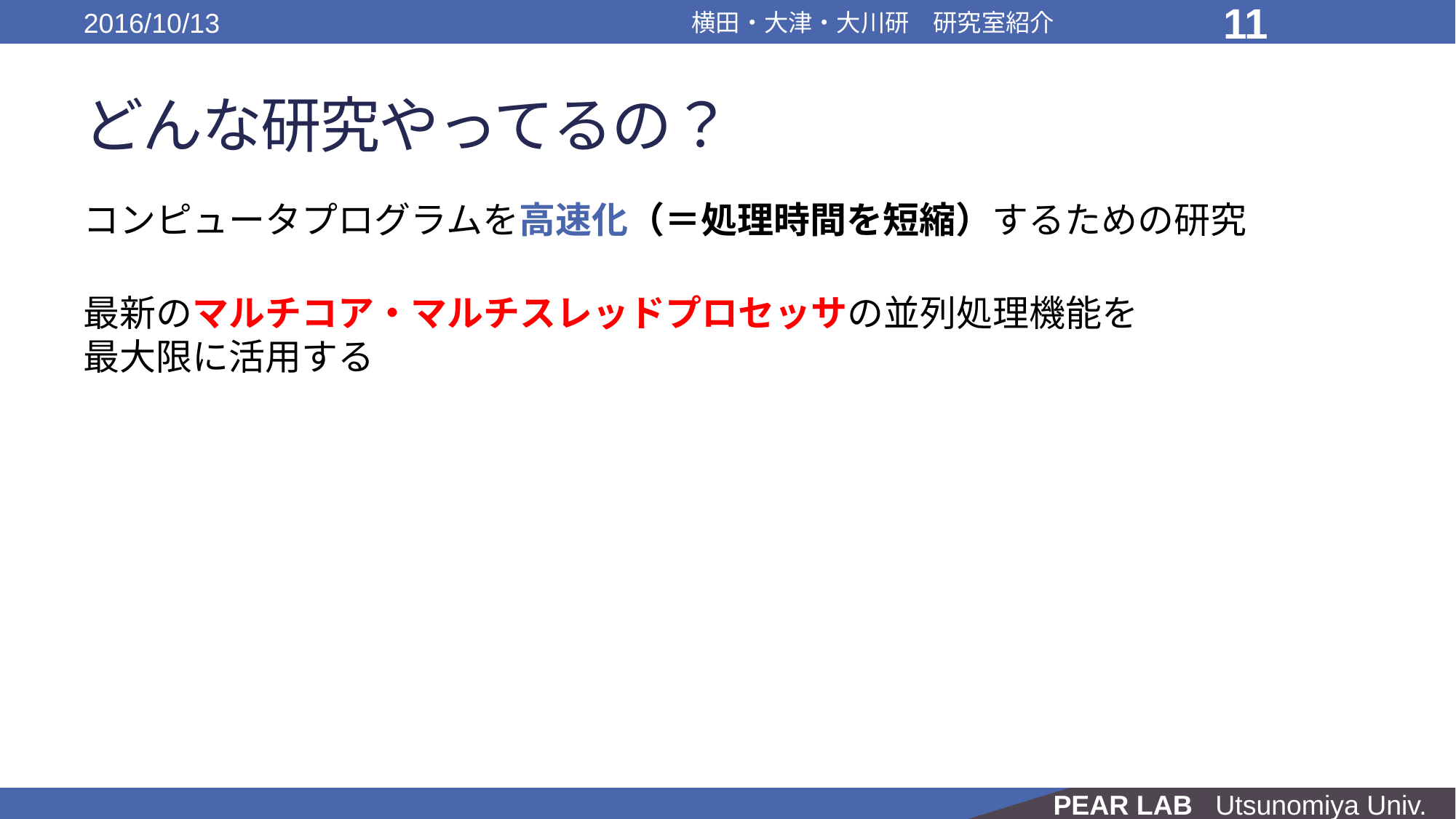

2016/10/13
横田・大津・大川研　研究室紹介
11
# どんな研究やってるの？
コンピュータプログラムを高速化（＝処理時間を短縮）するための研究

最新のマルチコア・マルチスレッドプロセッサの並列処理機能を
最大限に活用する